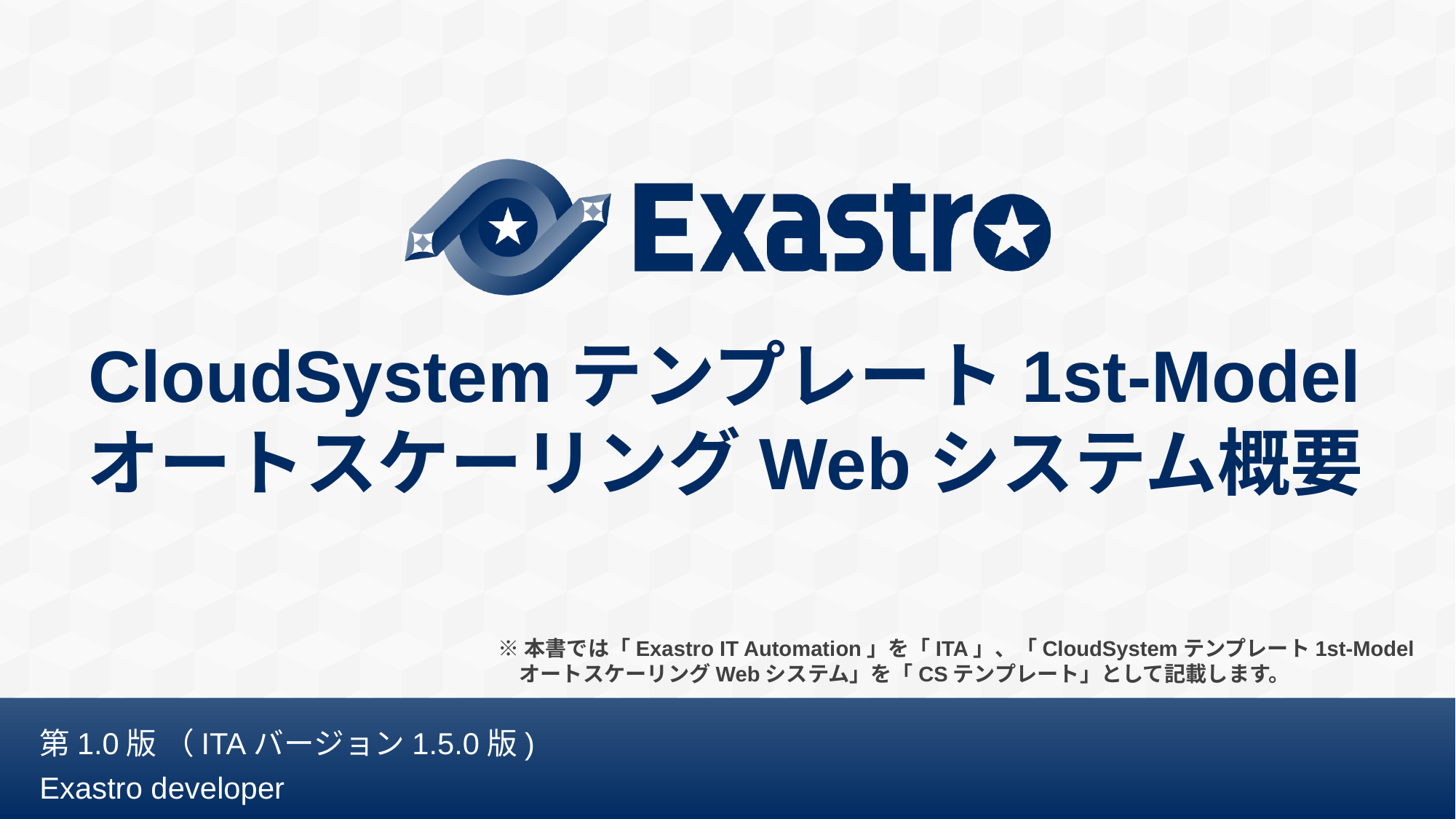

CloudSystemテンプレート1st-Model
オートスケーリングWebシステム概要
※本書では「Exastro IT Automation」を「ITA」、「CloudSystemテンプレート1st-Model
　オートスケーリングWebシステム」を「CSテンプレート」として記載します。
第1.0版 （ITAバージョン1.5.0版)
Exastro developer